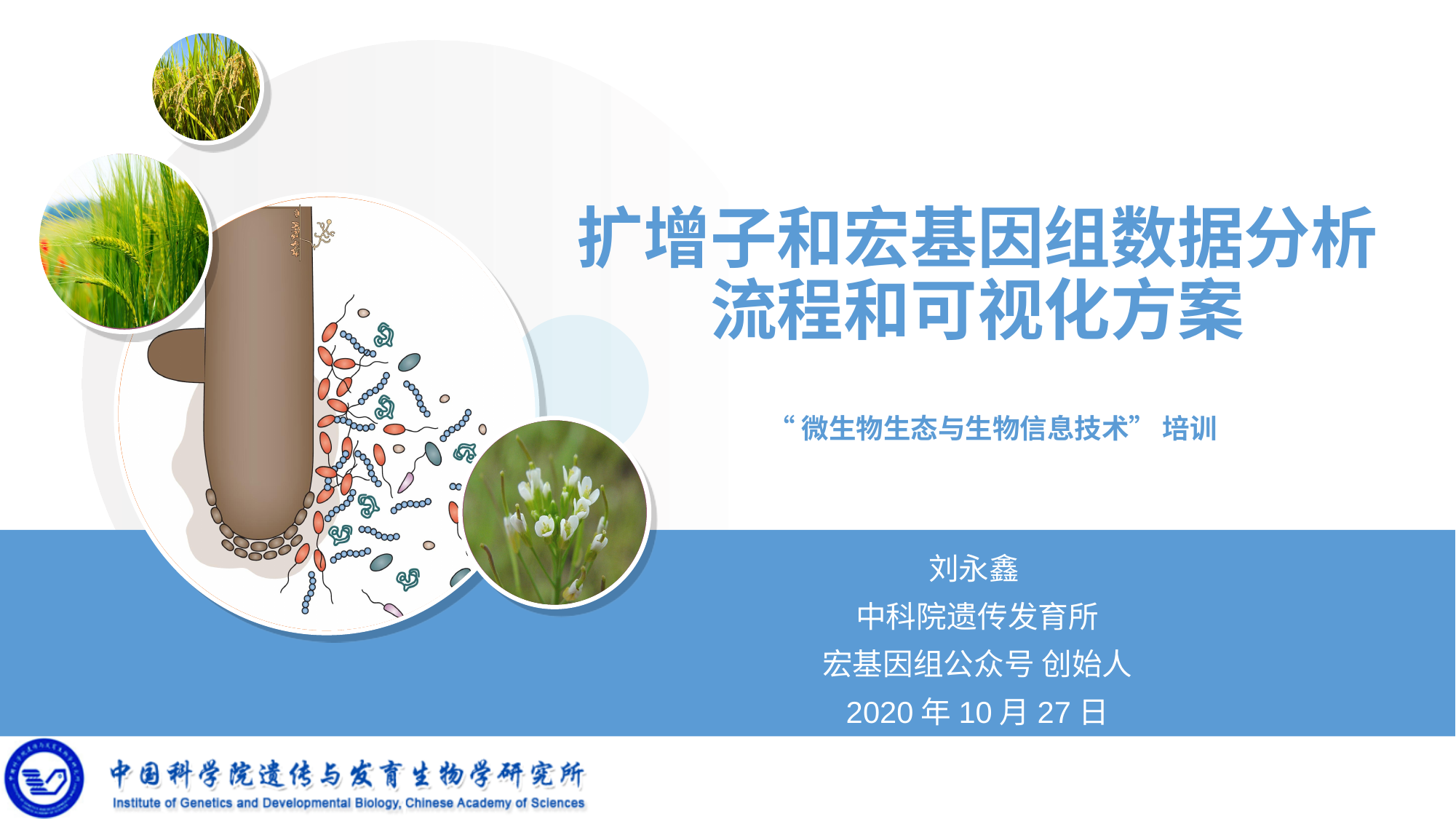

# 扩增子和宏基因组数据分析流程和可视化方案
“微生物生态与生物信息技术” 培训
刘永鑫
中科院遗传发育所
宏基因组公众号 创始人
2020年10月27日